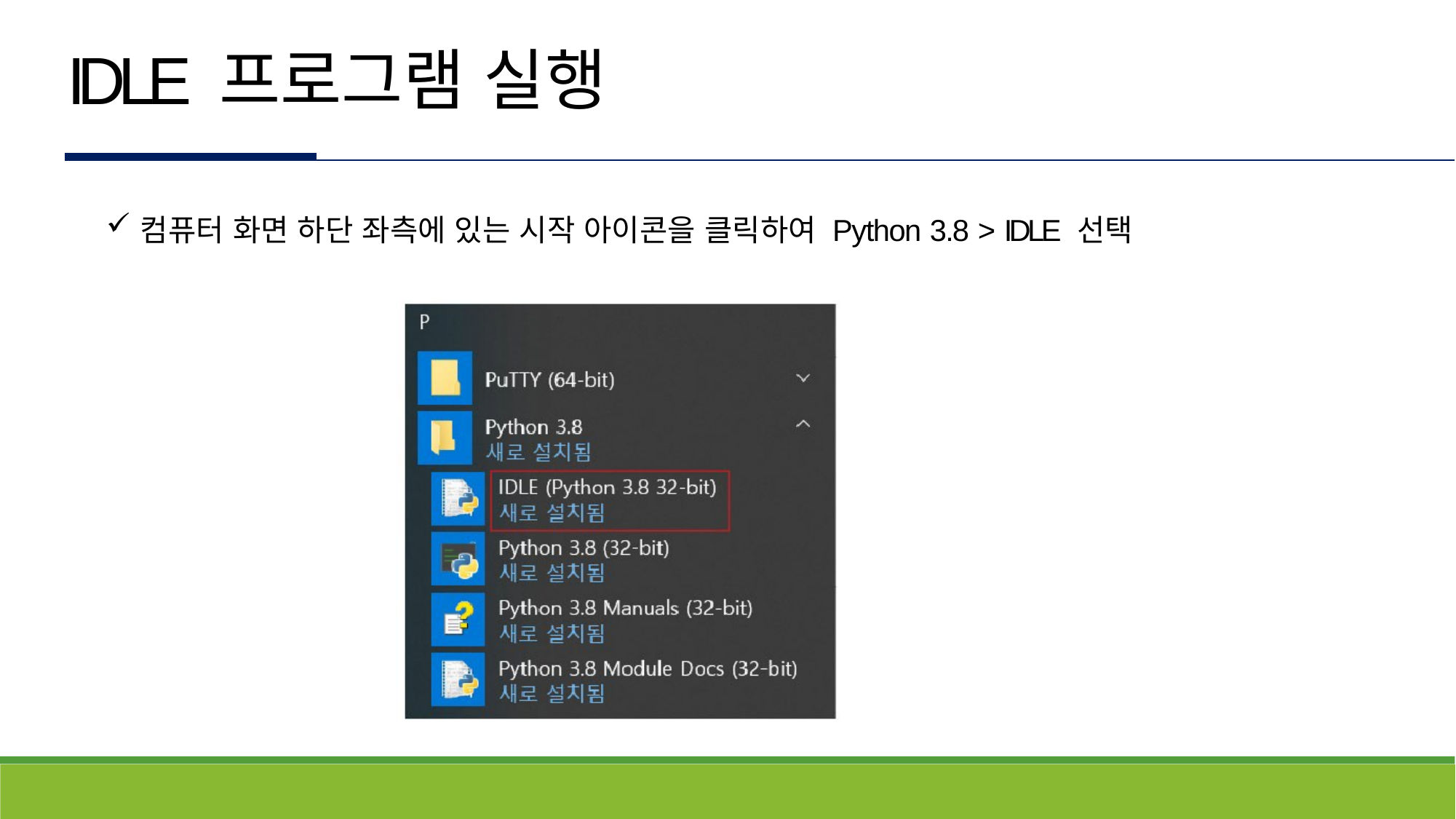

# IDLE 프로그램 실행

컴퓨터 화면 하단 좌측에 있는 시작 아이콘을 클릭하여 Python 3.8 > IDLE 선택